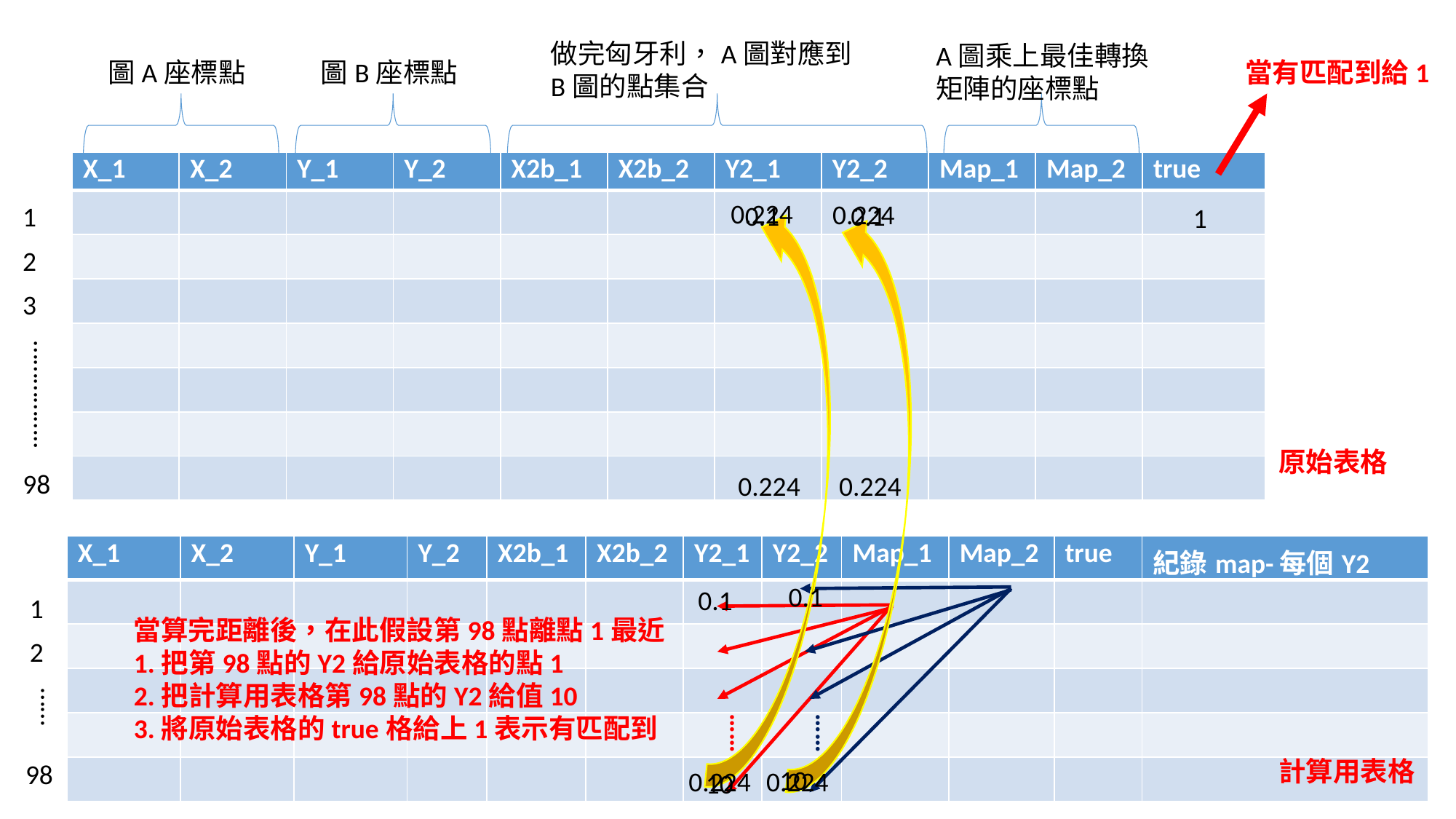

做完匈牙利，A圖對應到
B圖的點集合
A圖乘上最佳轉換
矩陣的座標點
圖A座標點
圖B座標點
當有匹配到給1
| X\_1 | X\_2 | Y\_1 | Y\_2 | X2b\_1 | X2b\_2 | Y2\_1 | Y2\_2 | Map\_1 | Map\_2 | true |
| --- | --- | --- | --- | --- | --- | --- | --- | --- | --- | --- |
|  |  |  |  |  |  |  |  |  |  |  |
|  |  |  |  |  |  |  |  |  |  |  |
|  |  |  |  |  |  |  |  |  |  |  |
|  |  |  |  |  |  |  |  |  |  |  |
|  |  |  |  |  |  |  |  |  |  |  |
|  |  |  |  |  |  |  |  |  |  |  |
|  |  |  |  |  |  |  |  |  |  |  |
0.224
0.224
0.1
0.1
1
1

2
3
……………..
原始表格
98
0.224
0.224
| X\_1 | X\_2 | Y\_1 | Y\_2 | X2b\_1 | X2b\_2 | Y2\_1 | Y2\_2 | Map\_1 | Map\_2 | true | 紀錄map-每個Y2 |
| --- | --- | --- | --- | --- | --- | --- | --- | --- | --- | --- | --- |
|  |  |  |  |  |  |  |  |  |  |  |  |
|  |  |  |  |  |  |  |  |  |  |  |  |
|  |  |  |  |  |  |  |  |  |  |  |  |
|  |  |  |  |  |  |  |  |  |  |  |  |
|  |  |  |  |  |  |  |  |  |  |  |  |
0.1
0.1
1
當算完距離後，在此假設第98點離點1最近
1.把第98點的Y2給原始表格的點1
2.把計算用表格第98點的Y2給值10
3.將原始表格的true格給上1表示有匹配到
2
……
……
……
計算用表格
98
10
0.224
0.224
10